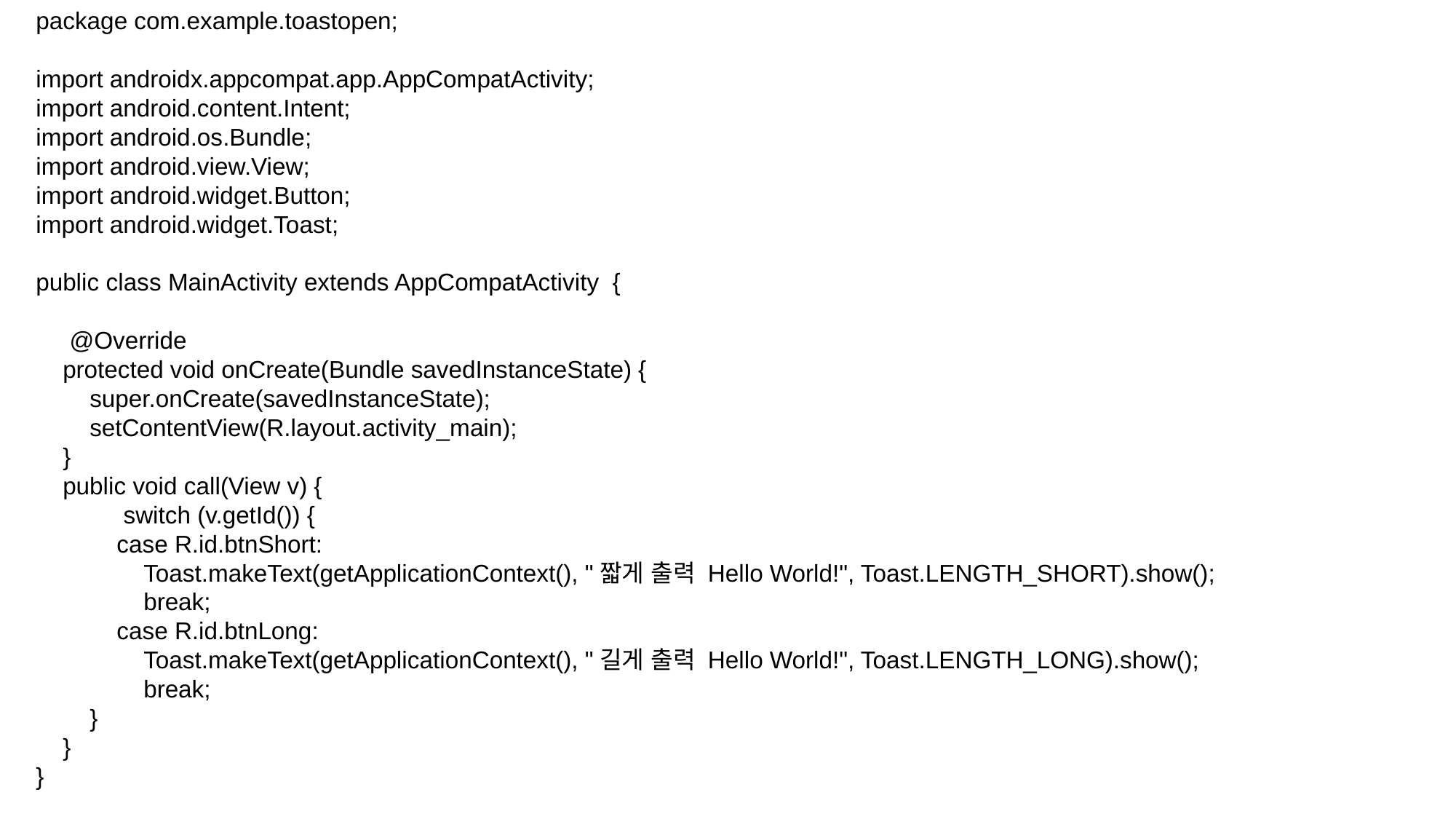

package com.example.toastopen;

import androidx.appcompat.app.AppCompatActivity;
import android.content.Intent;
import android.os.Bundle;
import android.view.View;
import android.widget.Button;
import android.widget.Toast;

public class MainActivity extends AppCompatActivity  {

     @Override
    protected void onCreate(Bundle savedInstanceState) {
        super.onCreate(savedInstanceState);
        setContentView(R.layout.activity_main);
    }
    public void call(View v) {
             switch (v.getId()) {
            case R.id.btnShort:
                Toast.makeText(getApplicationContext(), "짧게 출력 Hello World!", Toast.LENGTH_SHORT).show();
                break;
            case R.id.btnLong:
                Toast.makeText(getApplicationContext(), "길게 출력 Hello World!", Toast.LENGTH_LONG).show();
                break;
        }
    }
}